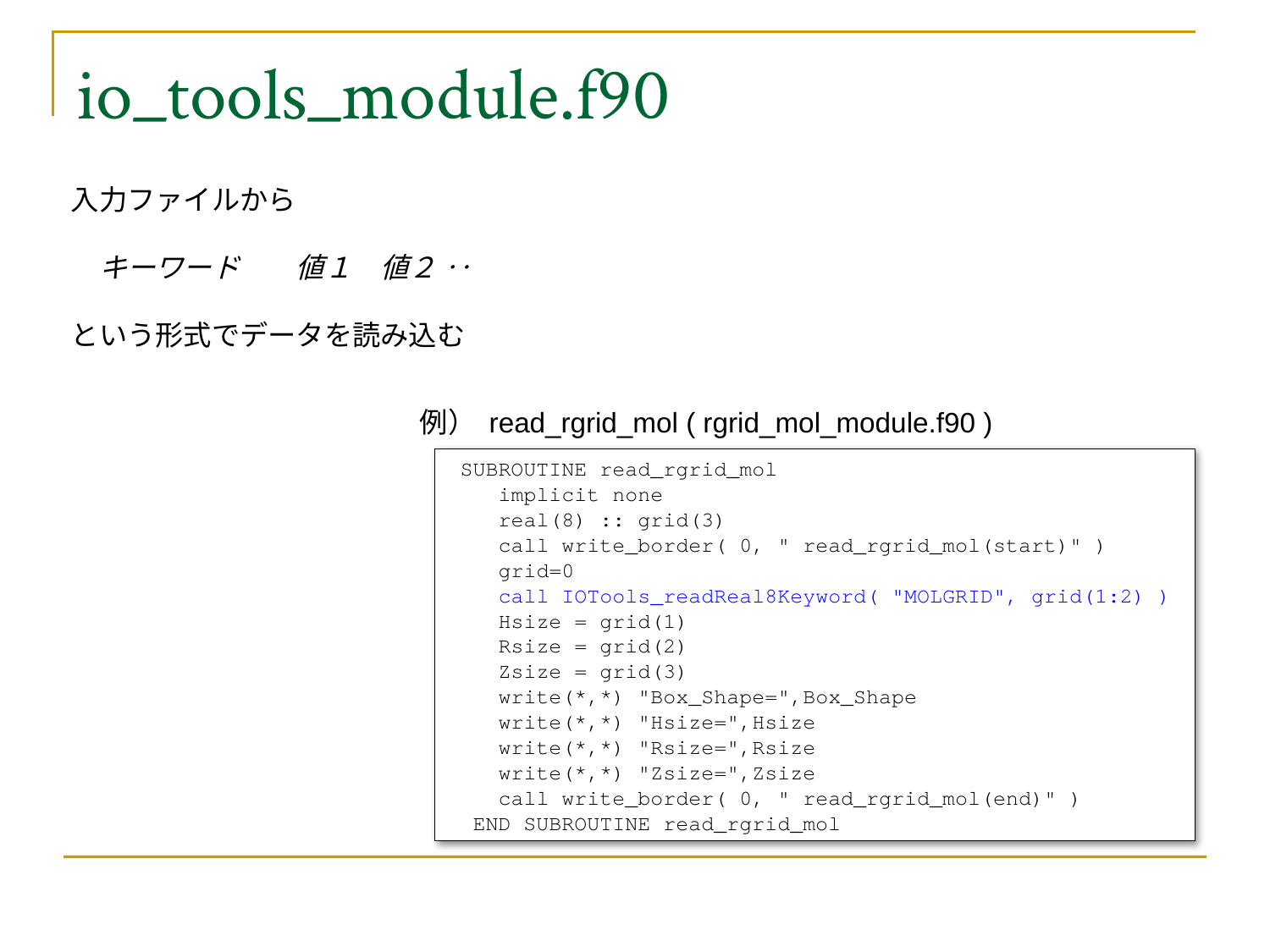

# io_tools_module.f90
入力ファイルから

　キーワード　　値１　値２ ‥

という形式でデータを読み込む
例） read_rgrid_mol ( rgrid_mol_module.f90 )
 SUBROUTINE read_rgrid_mol
    implicit none
    real(8) :: grid(3)
    call write_border( 0, " read_rgrid_mol(start)" )
    grid=0
    call IOTools_readReal8Keyword( "MOLGRID", grid(1:2) )
    Hsize = grid(1)
    Rsize = grid(2)
    Zsize = grid(3)
    write(*,*) "Box_Shape=",Box_Shape
    write(*,*) "Hsize=",Hsize
    write(*,*) "Rsize=",Rsize
    write(*,*) "Zsize=",Zsize
    call write_border( 0, " read_rgrid_mol(end)" )
  END SUBROUTINE read_rgrid_mol